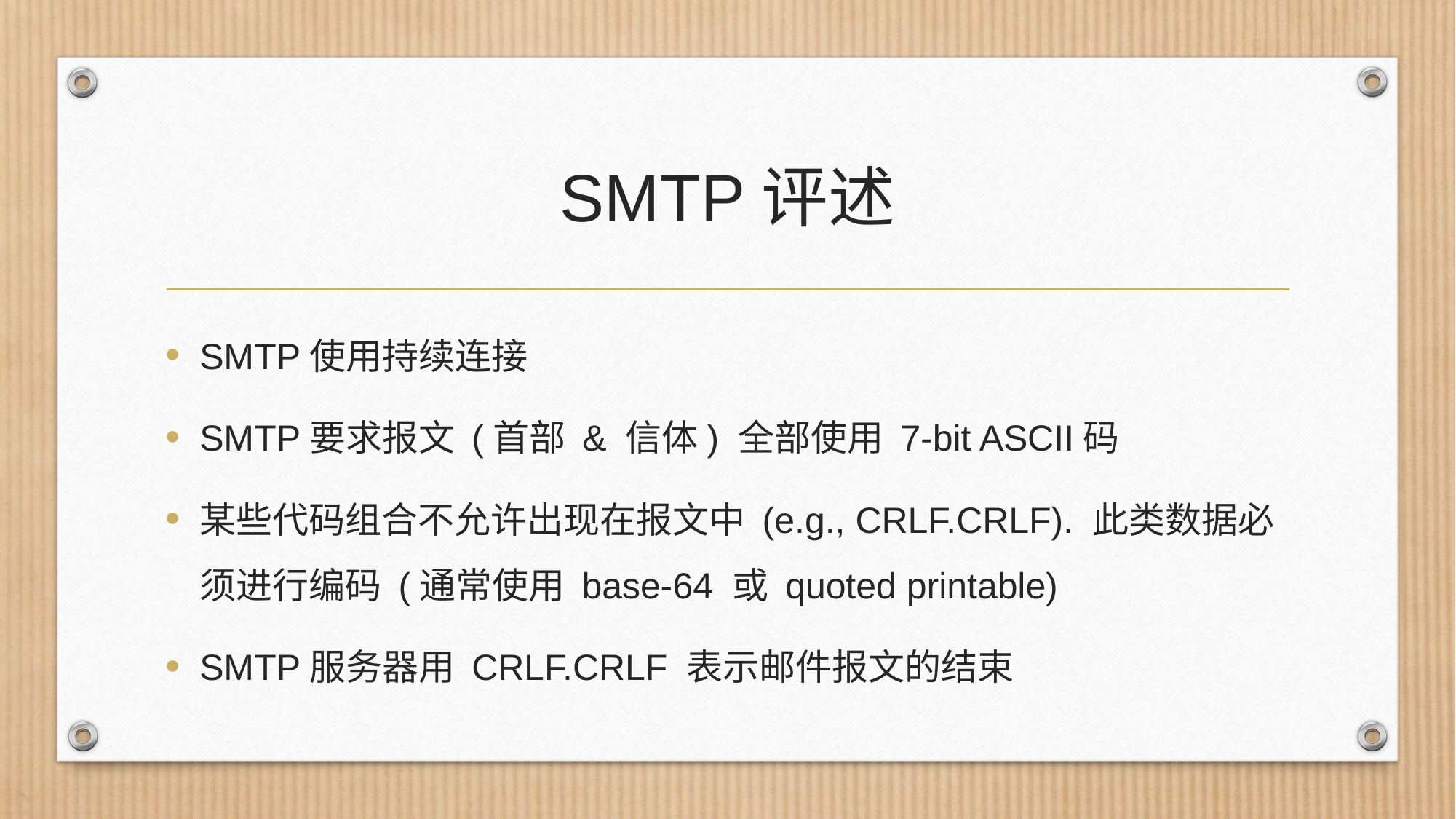

# SMTP评述
SMTP使用持续连接
SMTP要求报文 (首部 & 信体) 全部使用 7-bit ASCII码
某些代码组合不允许出现在报文中 (e.g., CRLF.CRLF). 此类数据必须进行编码 (通常使用 base-64 或 quoted printable)
SMTP服务器用 CRLF.CRLF 表示邮件报文的结束